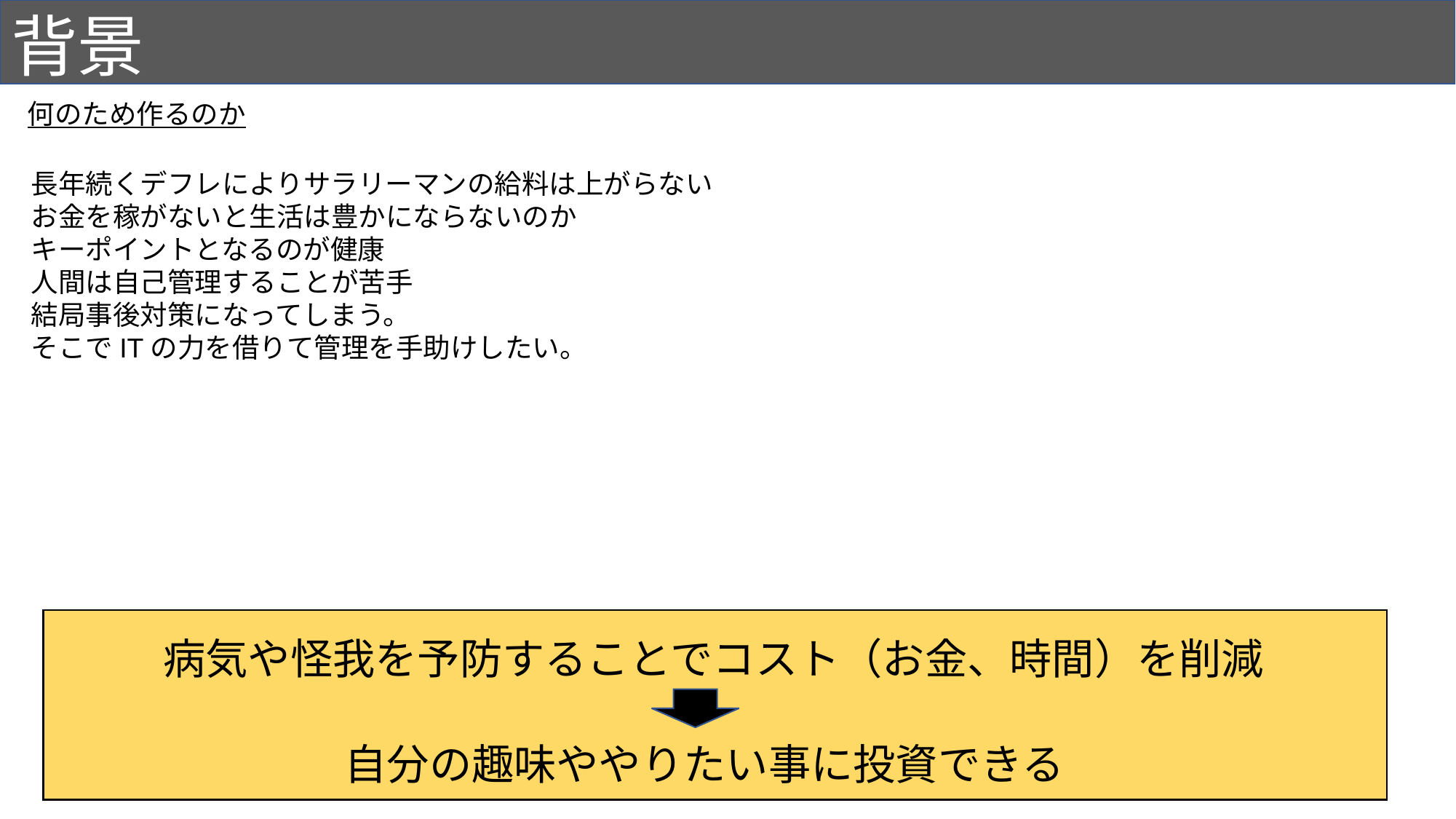

# 背景
何のため作るのか
長年続くデフレによりサラリーマンの給料は上がらない
お金を稼がないと生活は豊かにならないのか
キーポイントとなるのが健康
人間は自己管理することが苦手
結局事後対策になってしまう。
そこでITの力を借りて管理を手助けしたい。

病気や怪我を予防することでコスト（お金、時間）を削減

自分の趣味ややりたい事に投資できる